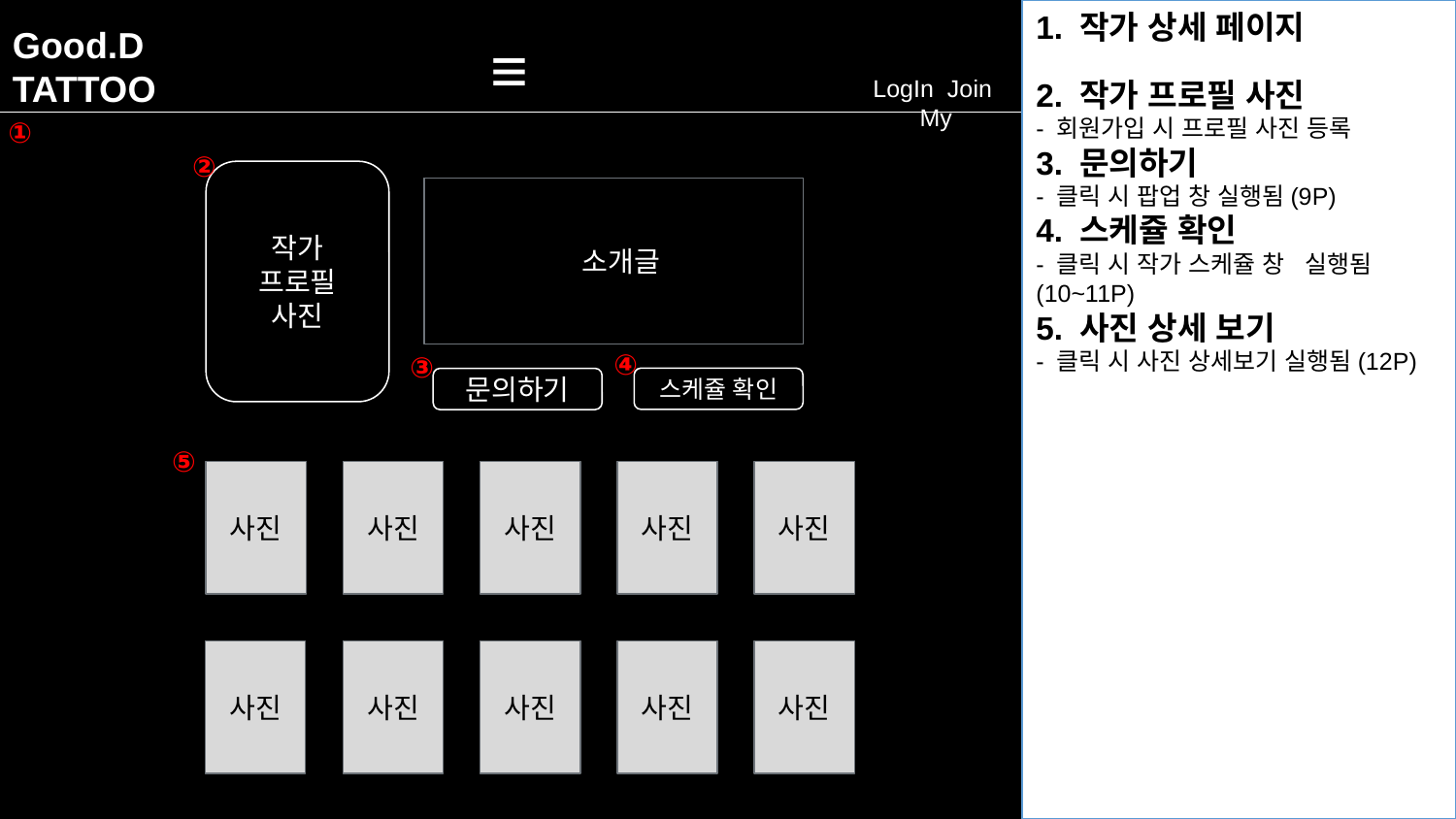

1. 작가 상세 페이지

2. 작가 프로필 사진
- 회원가입 시 프로필 사진 등록
3. 문의하기
- 클릭 시 팝업 창 실행됨(9P)
4. 스케쥴 확인
- 클릭 시 작가 스케쥴 창   실행됨(10~11P)
5. 사진 상세 보기
- 클릭 시 사진 상세보기 실행됨(12P)
Good.D
TATTOO
≡
LogIn  Join  My
①
②
작가
프로필 사진
 소개글
④
③
스케쥴 확인
문의하기
⑤
사진
사진
사진
사진
사진

사진
사진
사진
사진
사진
마우스 오버